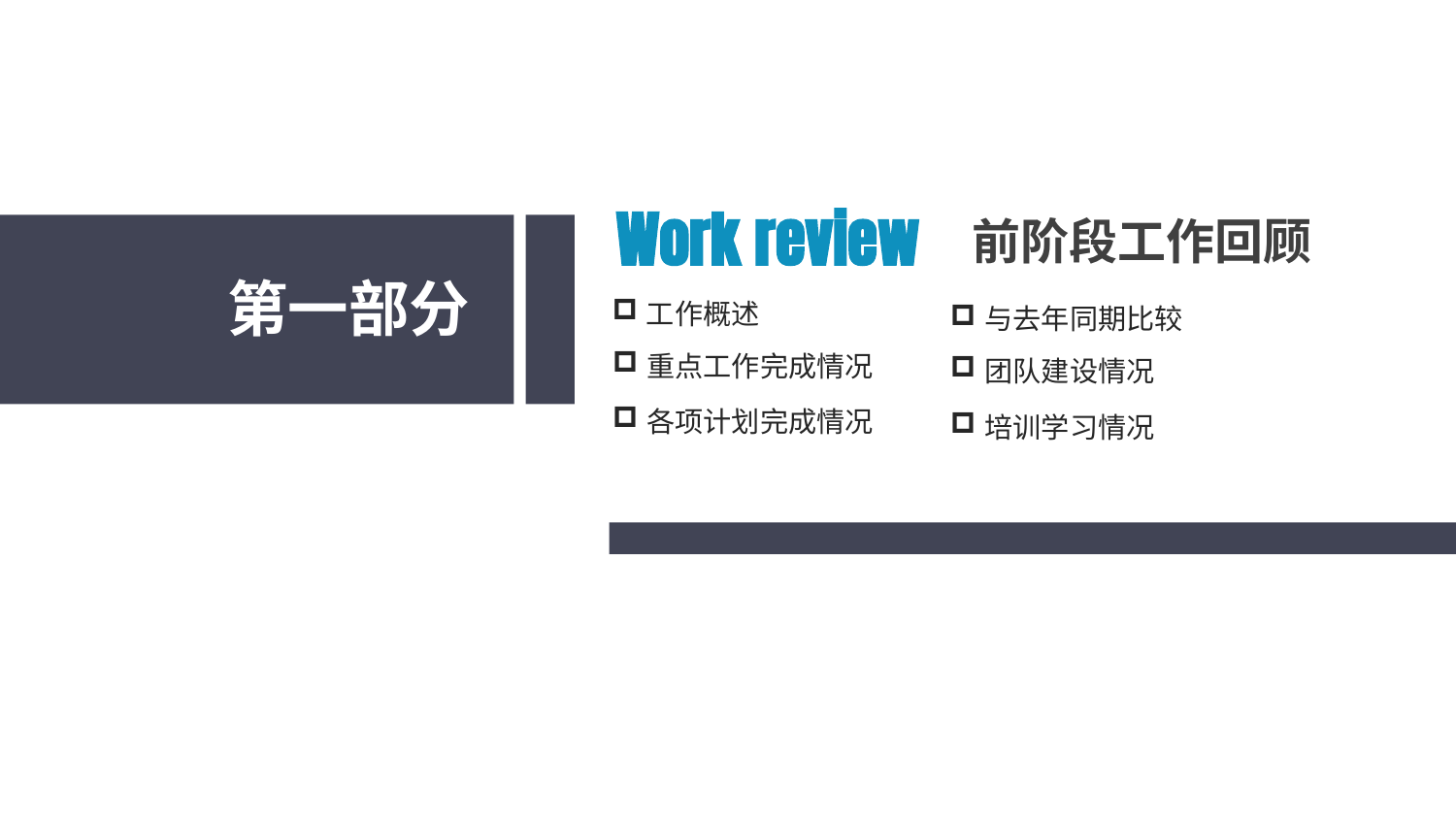

Work review
前阶段工作回顾

第一部分
工作概述
与去年同期比较
重点工作完成情况
团队建设情况
各项计划完成情况
培训学习情况